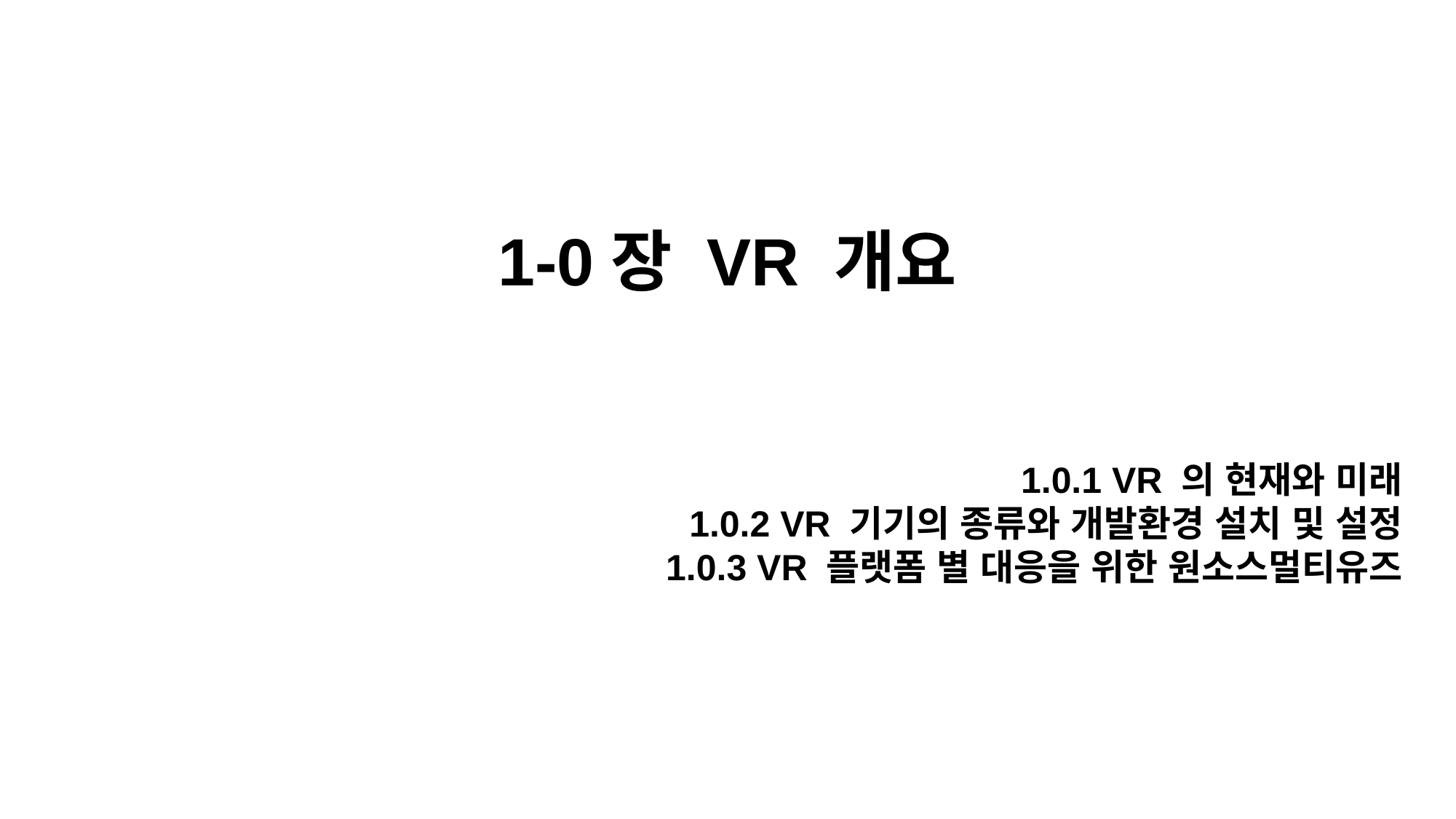

# 1-0장 VR 개요
1.0.1 VR 의 현재와 미래
		1.0.2 VR 기기의 종류와 개발환경 설치 및 설정
1.0.3 VR 플랫폼 별 대응을 위한 원소스멀티유즈